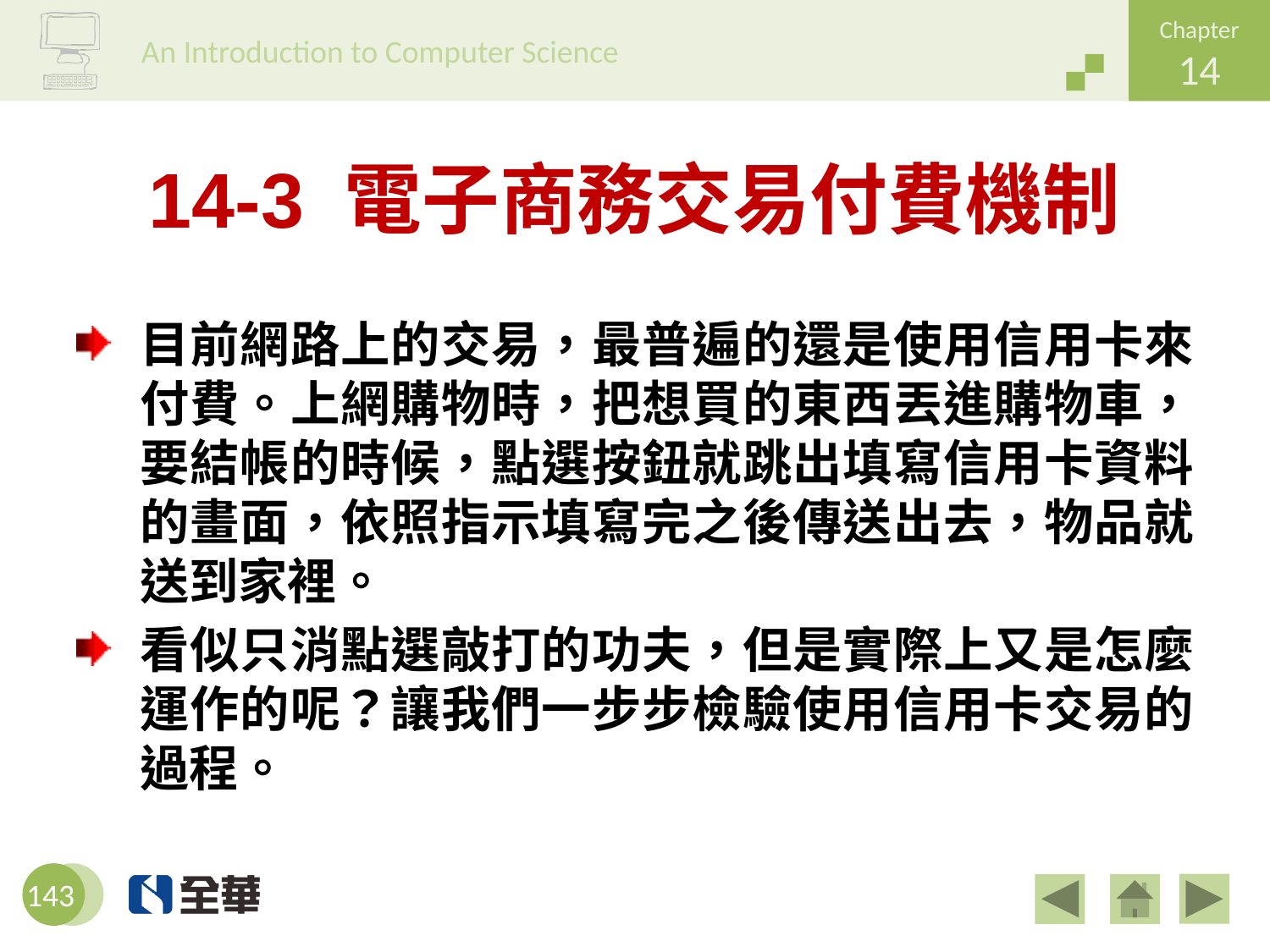

# 14-3 電子商務交易付費機制
目前網路上的交易，最普遍的還是使用信用卡來付費。上網購物時，把想買的東西丟進購物車，要結帳的時候，點選按鈕就跳出填寫信用卡資料的畫面，依照指示填寫完之後傳送出去，物品就送到家裡。
看似只消點選敲打的功夫，但是實際上又是怎麼運作的呢？讓我們一步步檢驗使用信用卡交易的過程。